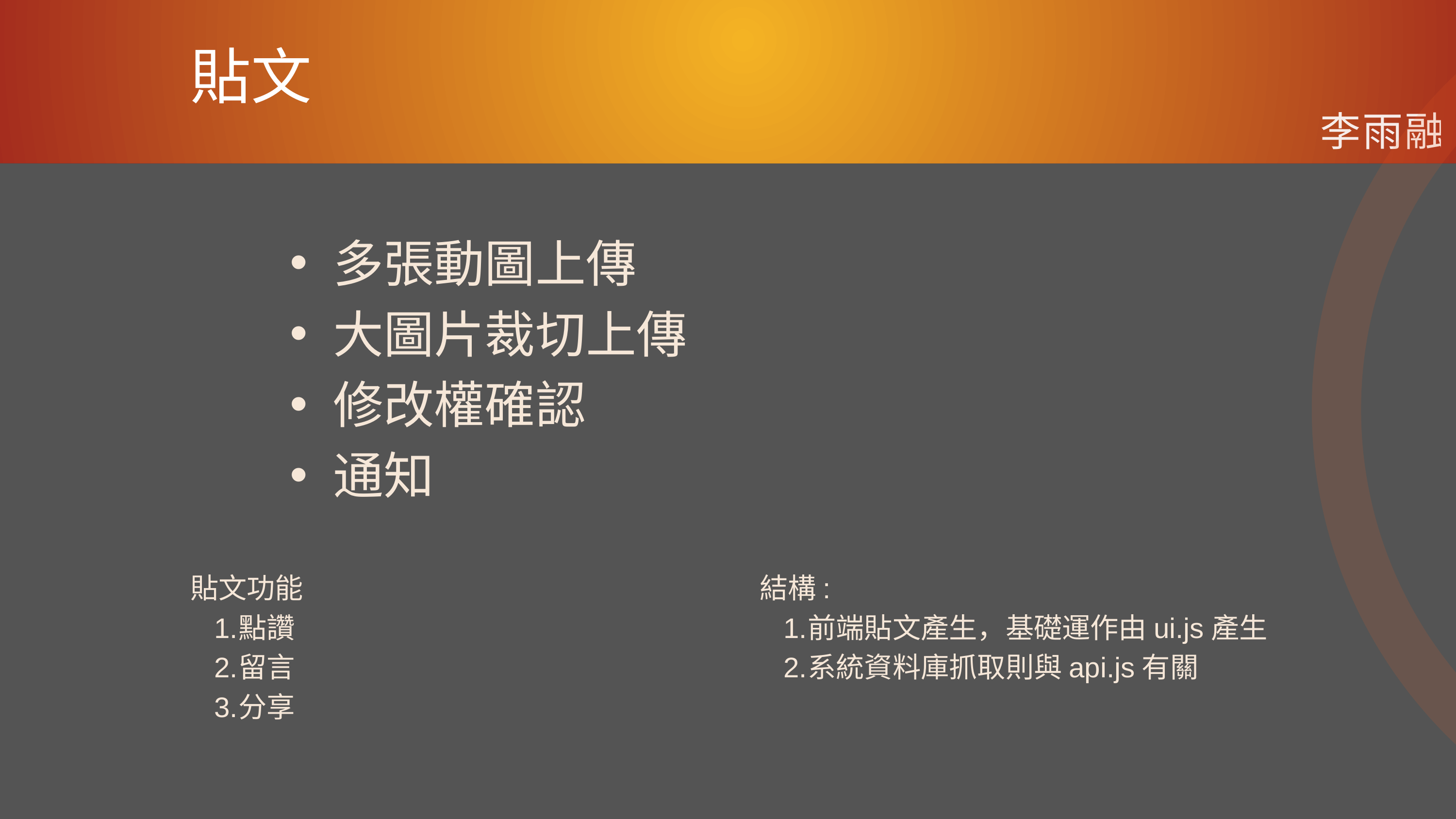

貼文
李雨融
多張動圖上傳
大圖片裁切上傳
修改權確認
通知
貼文功能
點讚
留言
分享
結構:
前端貼文產生，基礎運作由ui.js產生
系統資料庫抓取則與api.js有關